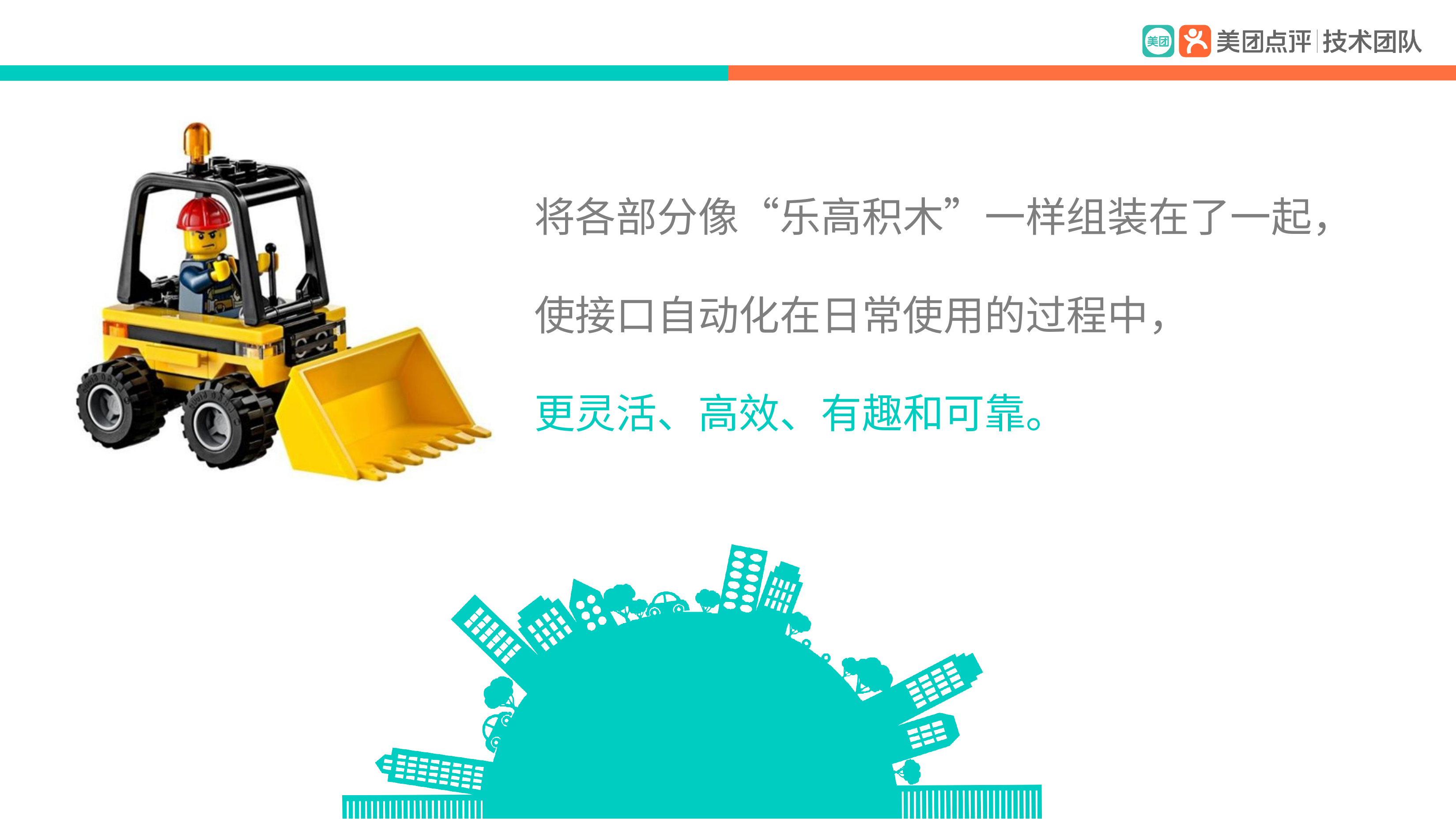

将各部分像“乐高积木”一样组装在了一起，
使接口自动化在日常使用的过程中， 更灵活、高效、有趣和可靠。